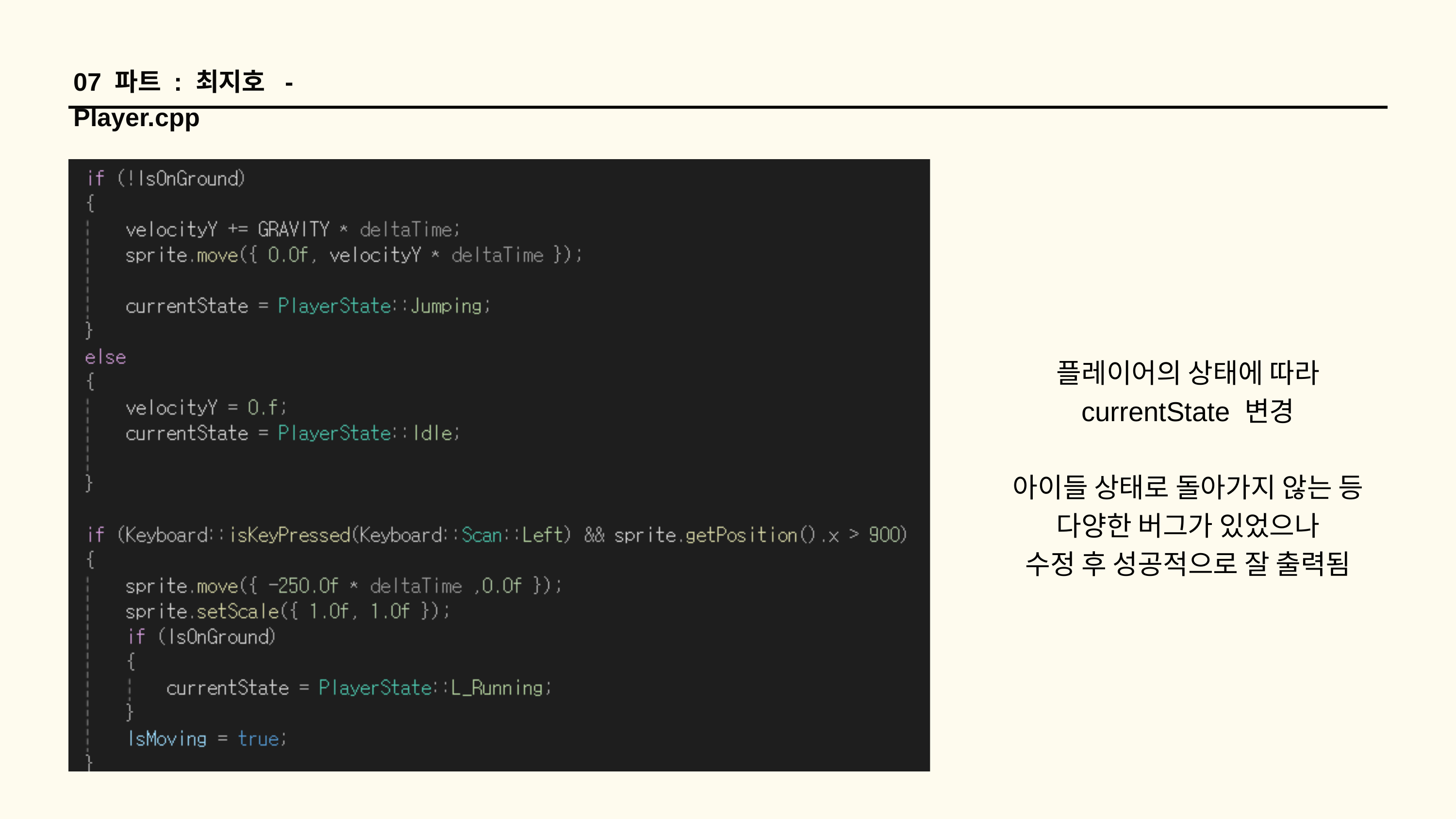

07 파트 : 최지호  - Player.cpp

플레이어의 상태에 따라
currentState 변경

아이들 상태로 돌아가지 않는 등
다양한 버그가 있었으나
수정 후 성공적으로 잘 출력됨